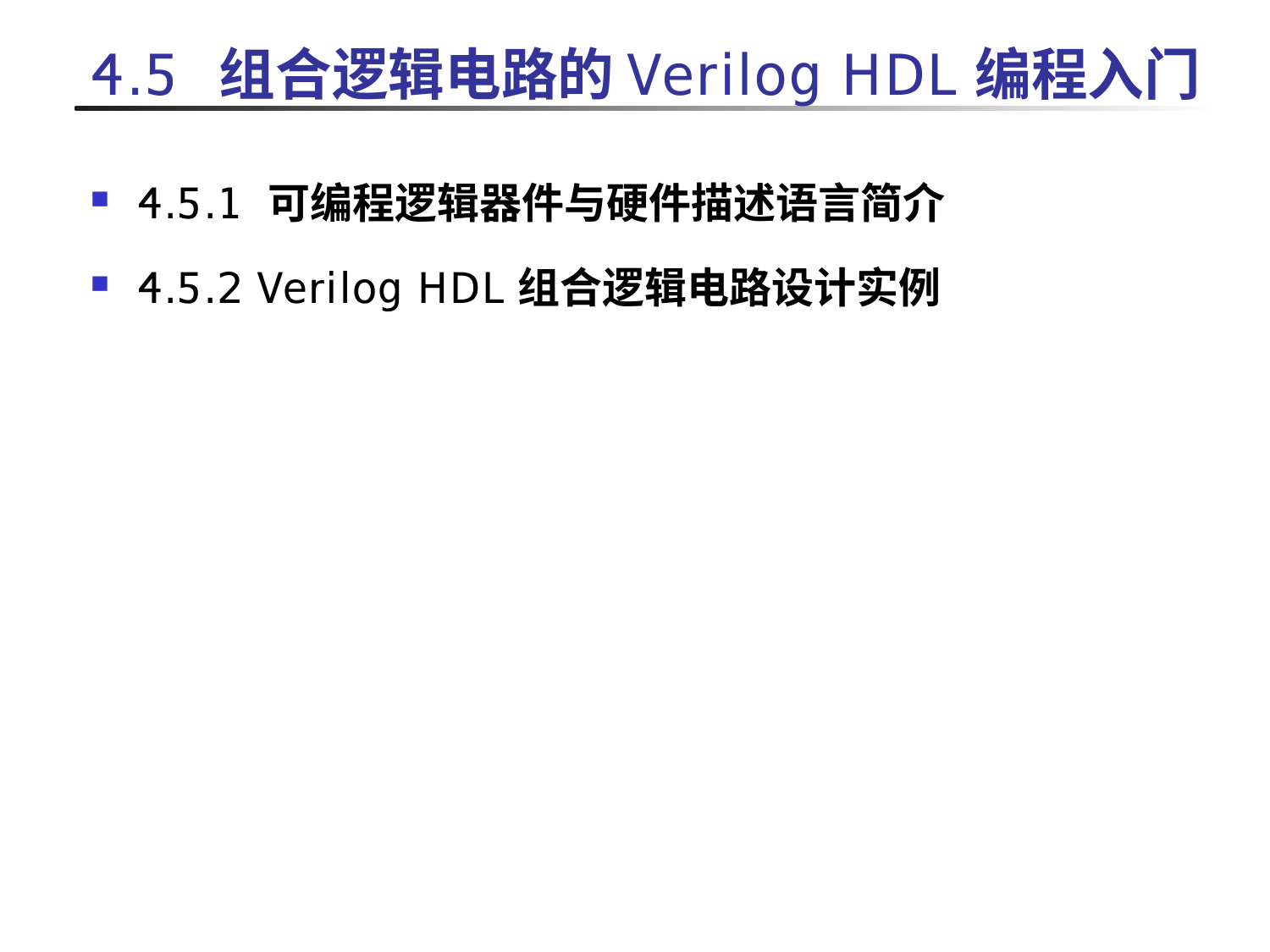

# 4.5	组合逻辑电路的Verilog HDL编程入门
4.5.1 可编程逻辑器件与硬件描述语言简介
4.5.2 Verilog HDL组合逻辑电路设计实例